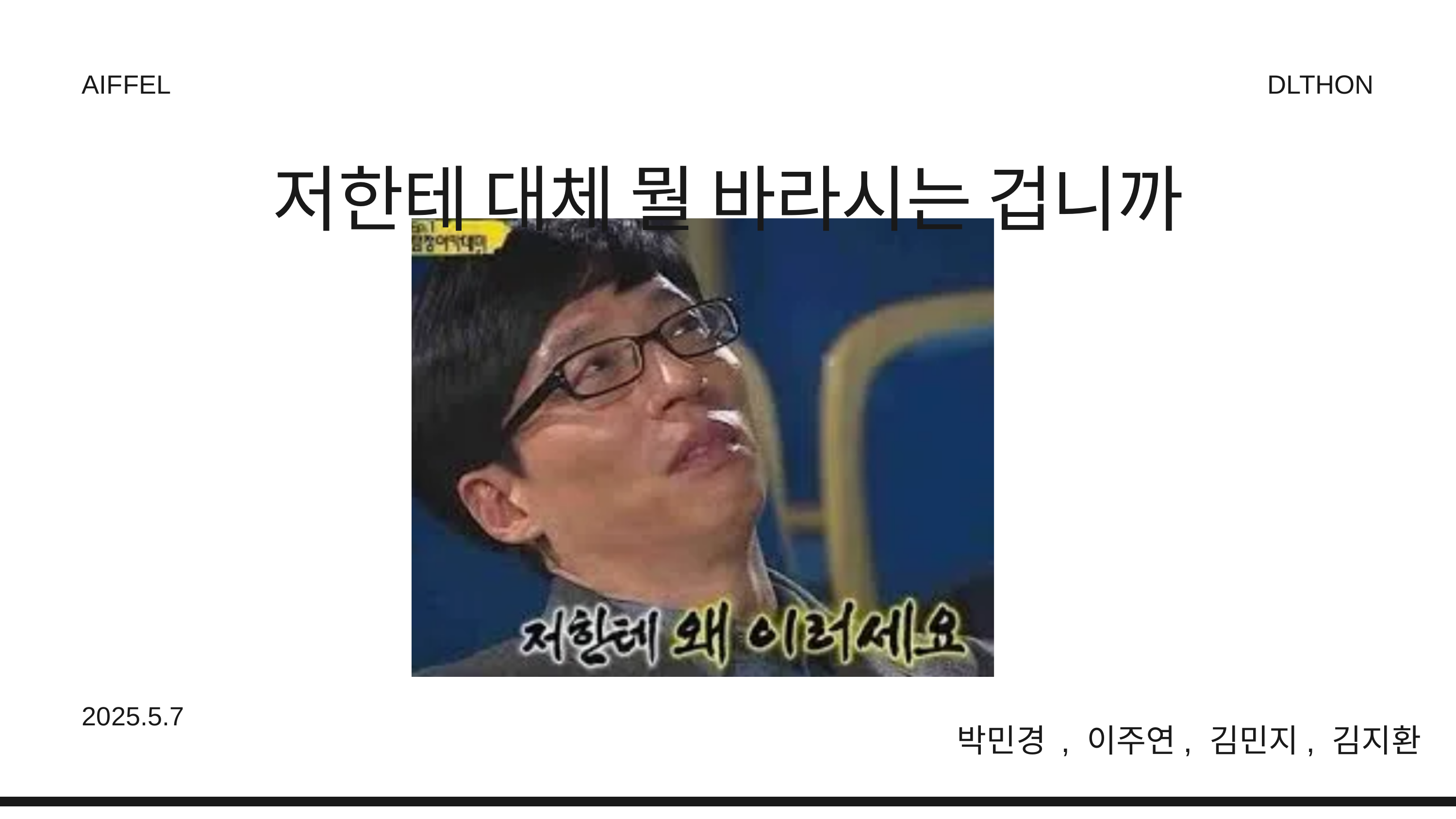

AIFFEL
DLTHON
저한테 대체 뭘 바라시는 겁니까

2025.5.7
박민경 , 이주연, 김민지, 김지환